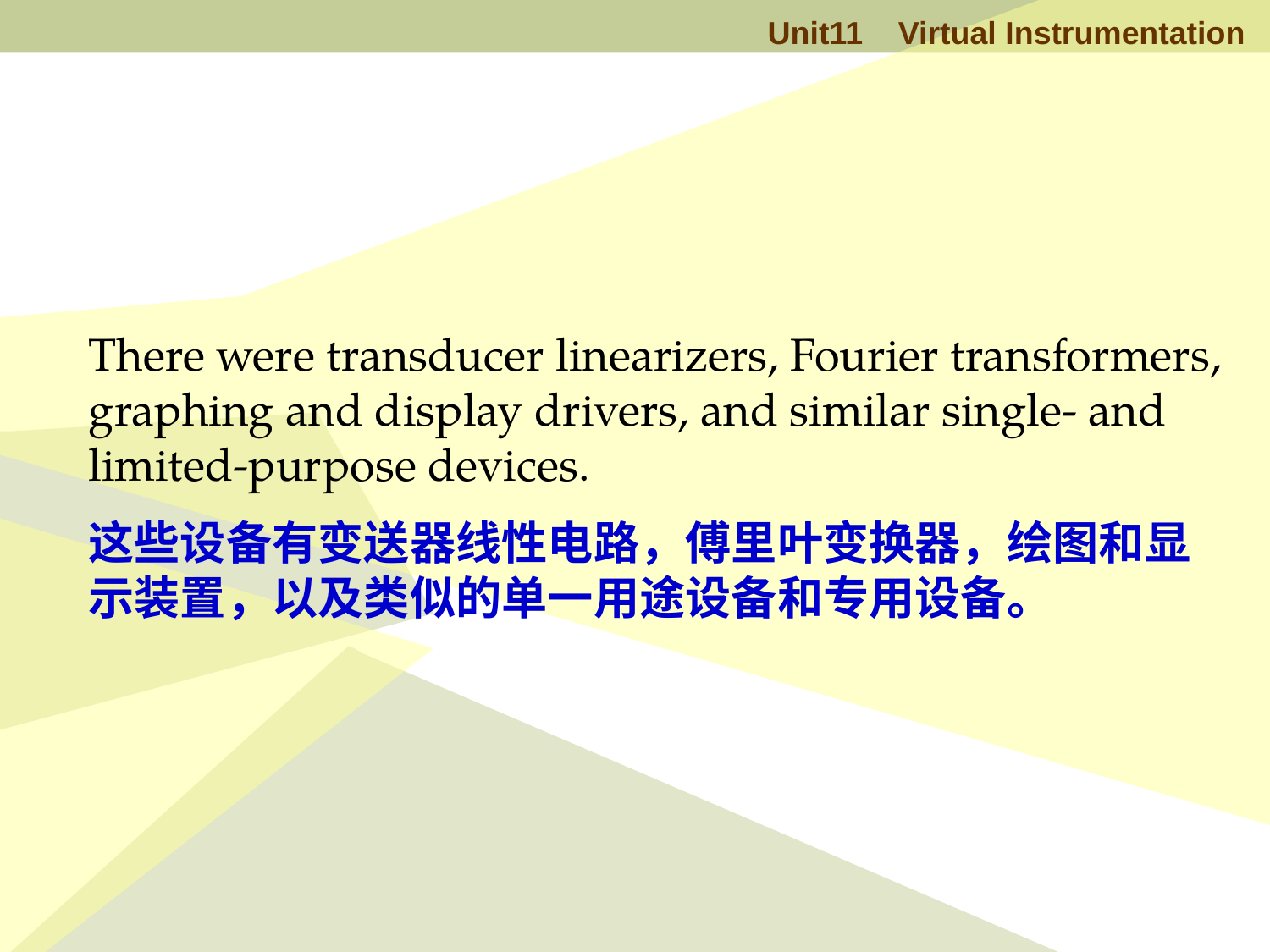

There were transducer linearizers, Fourier transformers, graphing and display drivers, and similar single- and limited-purpose devices.
这些设备有变送器线性电路，傅里叶变换器，绘图和显示装置，以及类似的单一用途设备和专用设备。